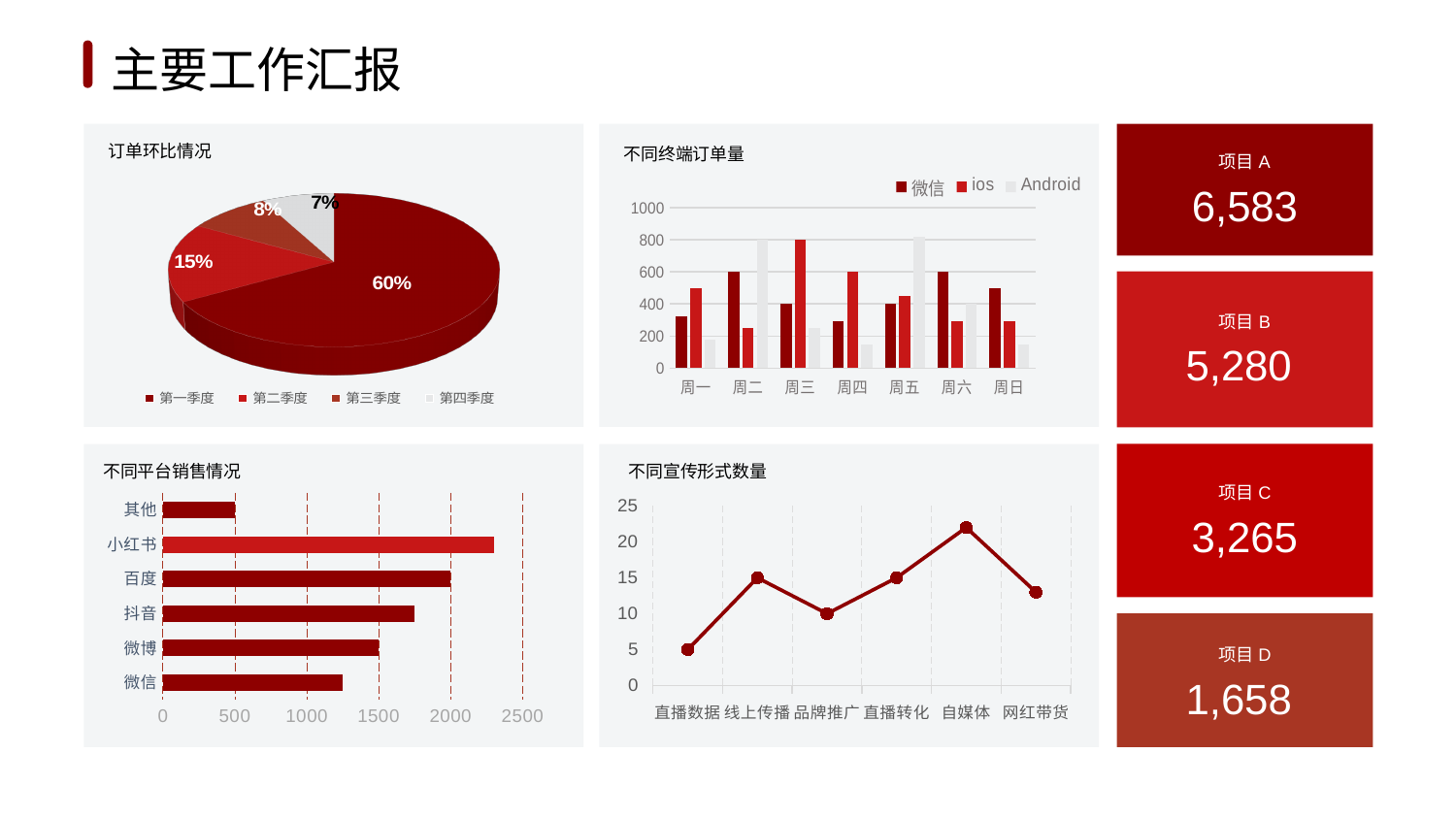

1
2
3
4
5
6
主要工作汇报

订单环比情况
不同终端订单量
项目A
6,583

### Chart

| Category | 微信 | ios | Android |
|---|---|---|---|
| 周一 | 320.0 | 500.0 | 180.0 |
| 周二 | 600.0 | 250.0 | 800.0 |
| 周三 | 400.0 | 800.0 | 250.0 |
| 周四 | 290.0 | 600.0 | 150.0 |
| 周五 | 400.0 | 450.0 | 820.0 |
| 周六 | 600.0 | 290.0 | 400.0 |
| 周日 | 500.0 | 290.0 | 150.0 |

[unsupported chart]

项目B
5,280

不同平台销售情况
不同宣传形式数量
项目C
3,265

### Chart

| Category | 系列 1 |
|---|---|
| 微信 | 1250.0 |
| 微博 | 1500.0 |
| 抖音 | 1750.0 |
| 百度 | 2000.0 |
| 小红书 | 2300.0 |
| 其他 | 500.0 |

### Chart

| Category | 数据整理 |
|---|---|
| 直播数据 | 5.0 |
| 线上传播 | 15.0 |
| 品牌推广 | 10.0 |
| 直播转化 | 15.0 |
| 自媒体 | 22.0 |
| 网红带货 | 13.0 |
项目D
1,658